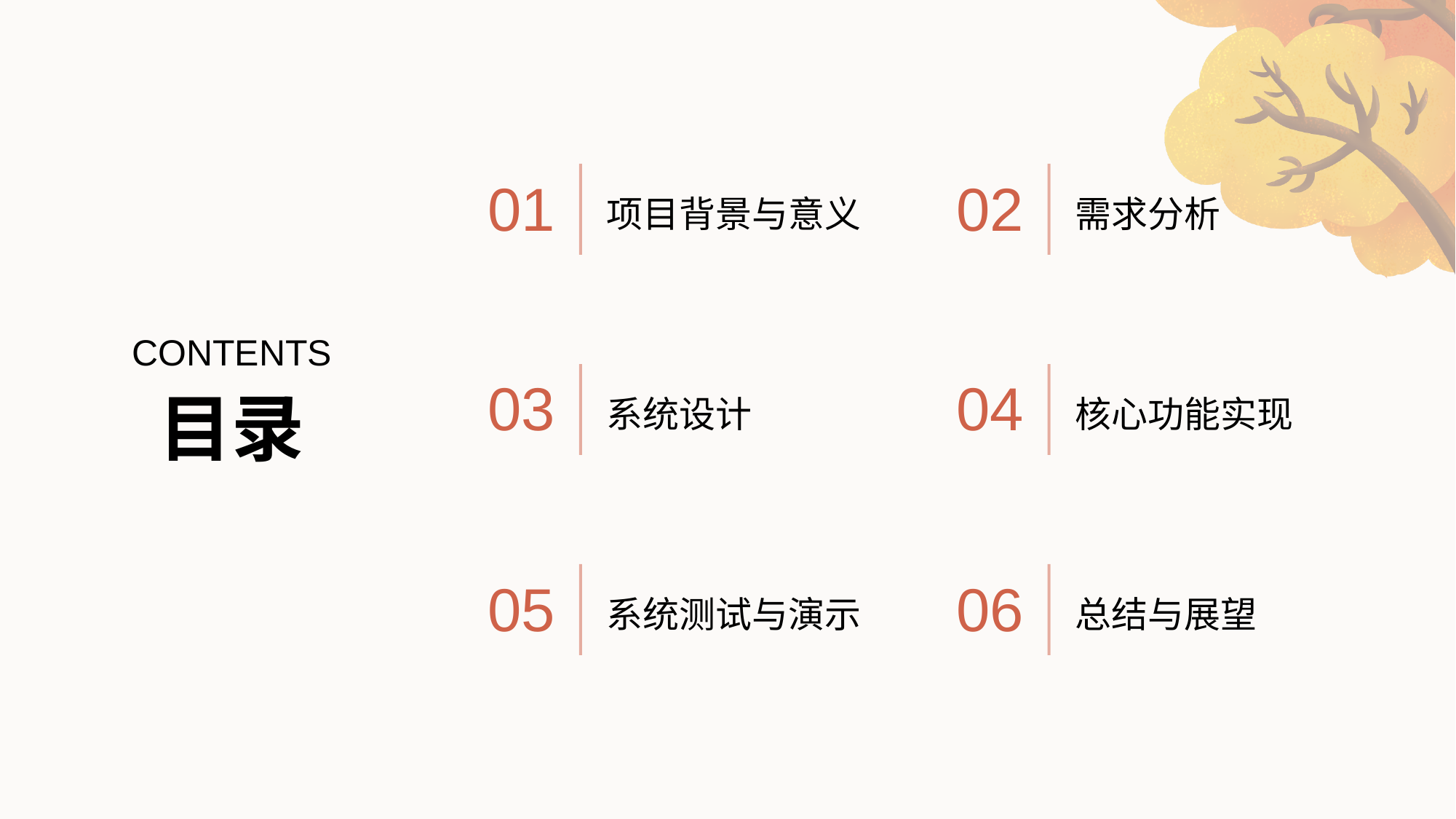

项目背景与意义
需求分析

01
02
CONTENTS
系统设计
核心功能实现

03
04
目录
系统测试与演示
总结与展望

05
06